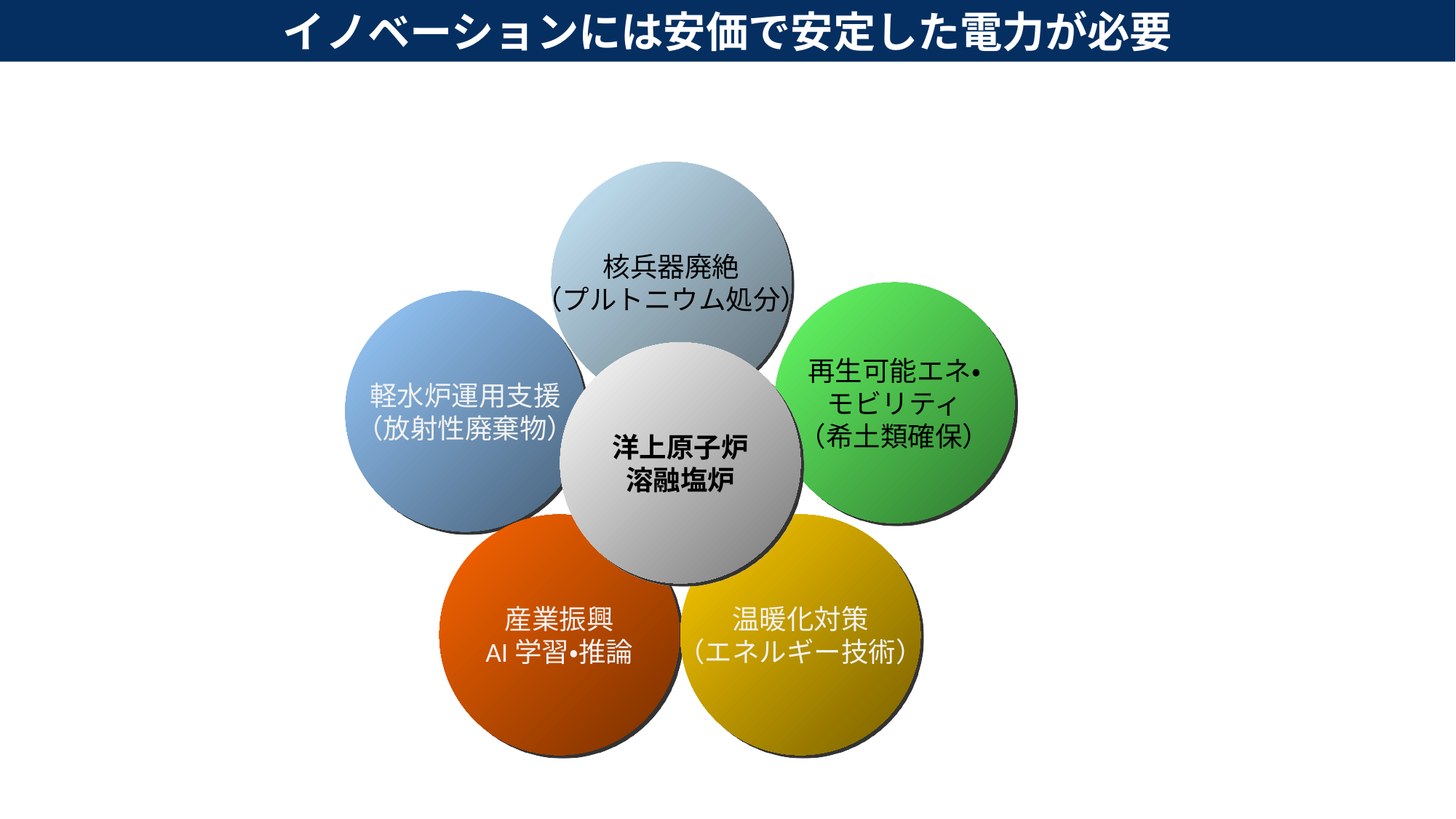

イノベーションには安価で安定した電力が必要
核兵器廃絶
（プルトニウム処分）
再生可能エネ・
モビリティ
（希土類確保）
軽水炉運用支援
（放射性廃棄物）

洋上原子炉
溶融塩炉

産業振興
AI学習・推論
温暖化対策
（エネルギー技術）